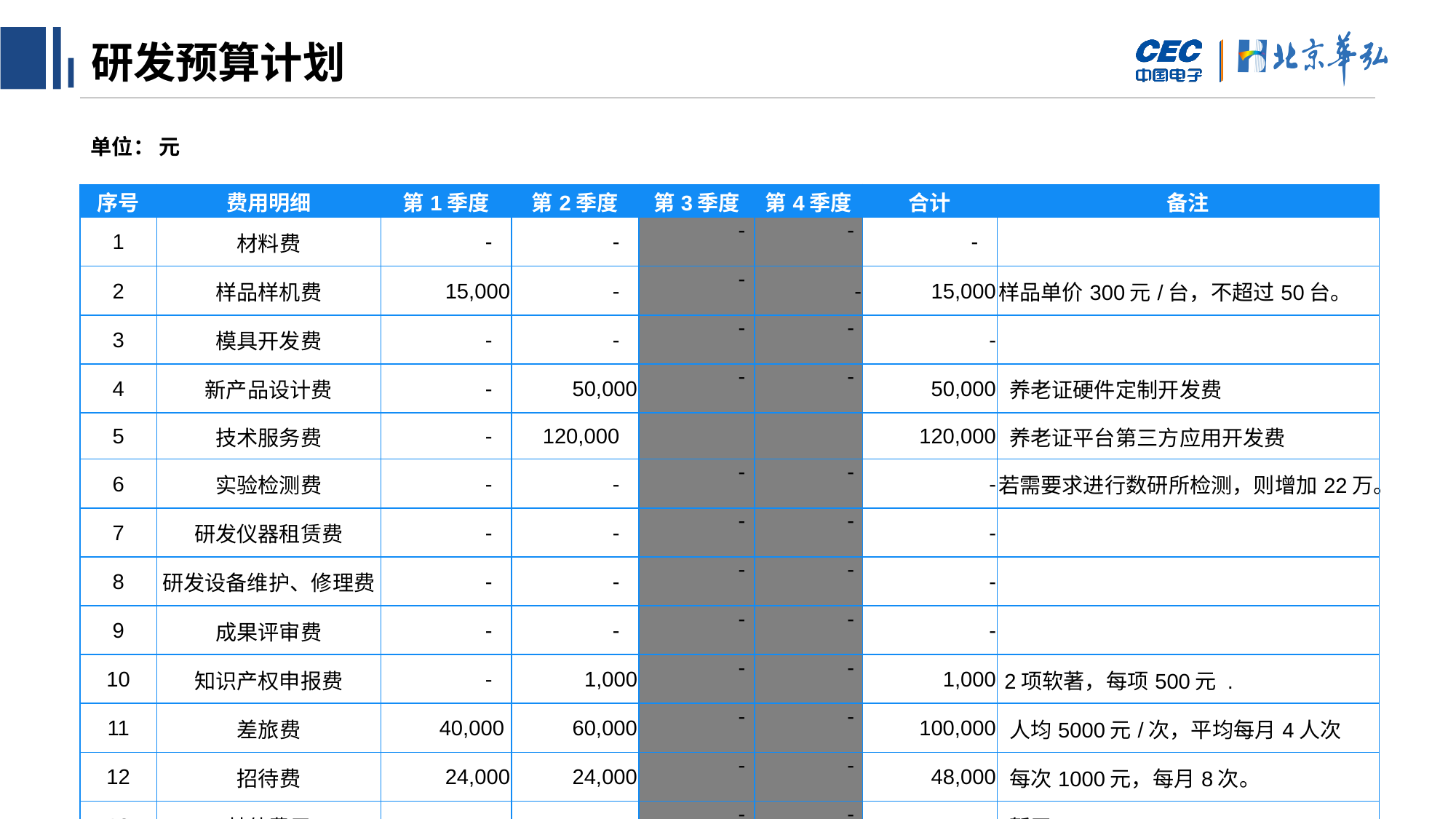

色彩规范
文字/背景色
Lights/Darks
RGB
255,255,255
RGB
0,0,0
RGB
240, 240, 240
RGB
118, 131, 148

超链接
Hyperlinks
RGB
18, 140, 246
RGB
191, 191, 191

填充颜色和图表填充色
Accents and default chart color order
RGB
18, 140, 246
RGB
39, 78, 214
RGB
1, 37, 138
RGB
0, 78, 162
RGB
167, 124, 102
RGB
118, 131, 148

色彩搭配建议

双色调搭配

多组颜色搭配
# 研发预算计划
单位： 元
| 序号 | 费用明细 | 第1季度 | 第2季度 | 第3季度 | 第4季度 | 合计 | 备注 |
| --- | --- | --- | --- | --- | --- | --- | --- |
| 1 | 材料费 | - | - | - | - | - |  |
| 2 | 样品样机费 | 15,000 | - | - | - | 15,000 | 样品单价300元/台，不超过50台。 |
| 3 | 模具开发费 | - | - | - | - | - |  |
| 4 | 新产品设计费 | - | 50,000 | - | - | 50,000 | 养老证硬件定制开发费 |
| 5 | 技术服务费 | - | 120,000 |  |  | 120,000 | 养老证平台第三方应用开发费 |
| 6 | 实验检测费 | - | - | - | - | - | 若需要求进行数研所检测，则增加22万。 |
| 7 | 研发仪器租赁费 | - | - | - | - | - |  |
| 8 | 研发设备维护、修理费 | - | - | - | - | - |  |
| 9 | 成果评审费 | - | - | - | - | - |  |
| 10 | 知识产权申报费 | - | 1,000 | - | - | 1,000 | 2项软著，每项500元 . |
| 11 | 差旅费 | 40,000 | 60,000 | - | - | 100,000 | 人均5000元/次，平均每月4人次 |
| 12 | 招待费 | 24,000 | 24,000 | - | - | 48,000 | 每次1000元，每月8次。 |
| 13 | 其他费用 | - | - | - | - | - | 暂无。 |
| 费用合计： |  | 79,000 | 255,000 | - | - | 334,000 |  |